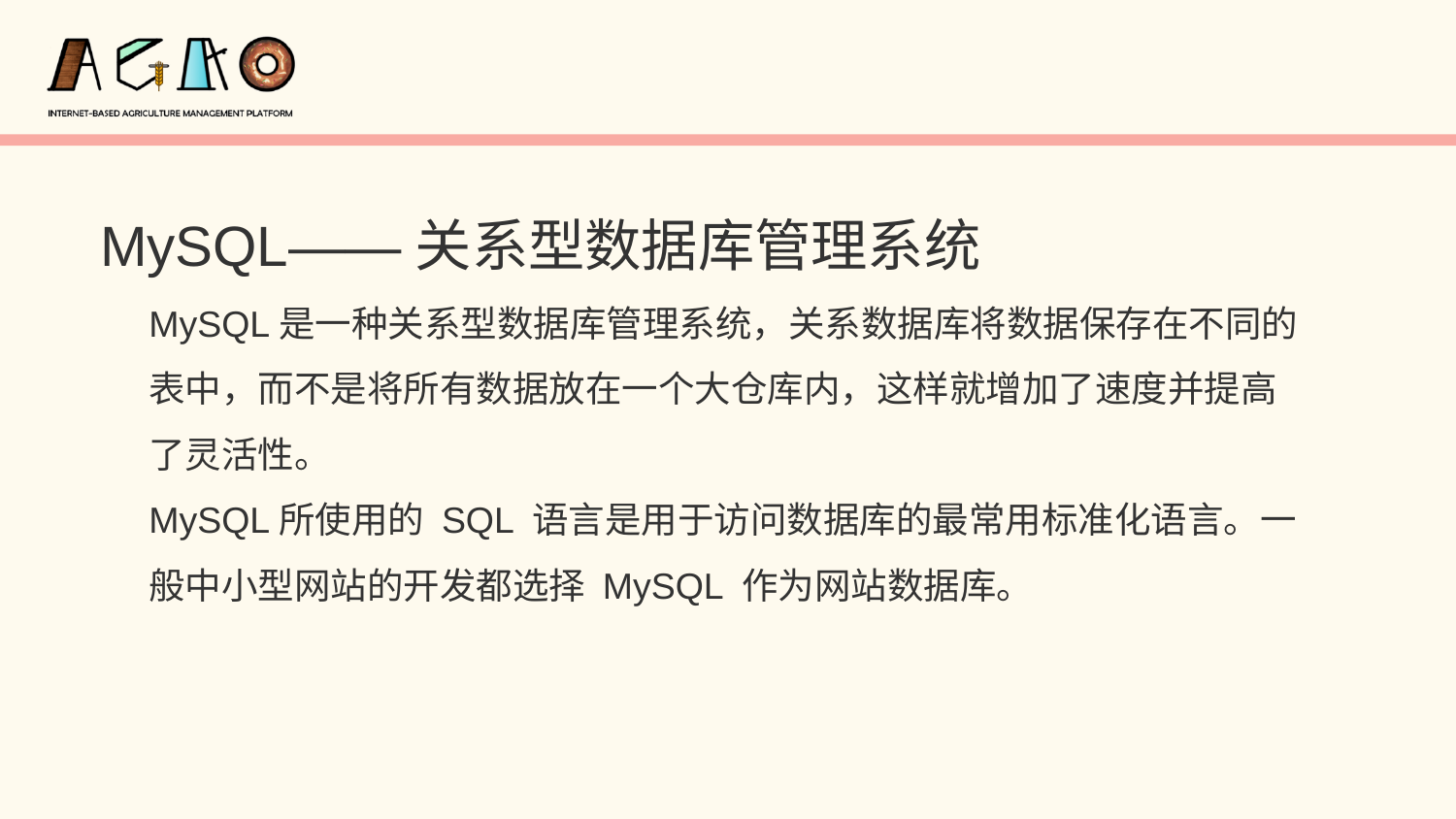

MySQL——关系型数据库管理系统
MySQL是一种关系型数据库管理系统，关系数据库将数据保存在不同的表中，而不是将所有数据放在一个大仓库内，这样就增加了速度并提高了灵活性。
MySQL所使用的 SQL 语言是用于访问数据库的最常用标准化语言。一般中小型网站的开发都选择 MySQL 作为网站数据库。